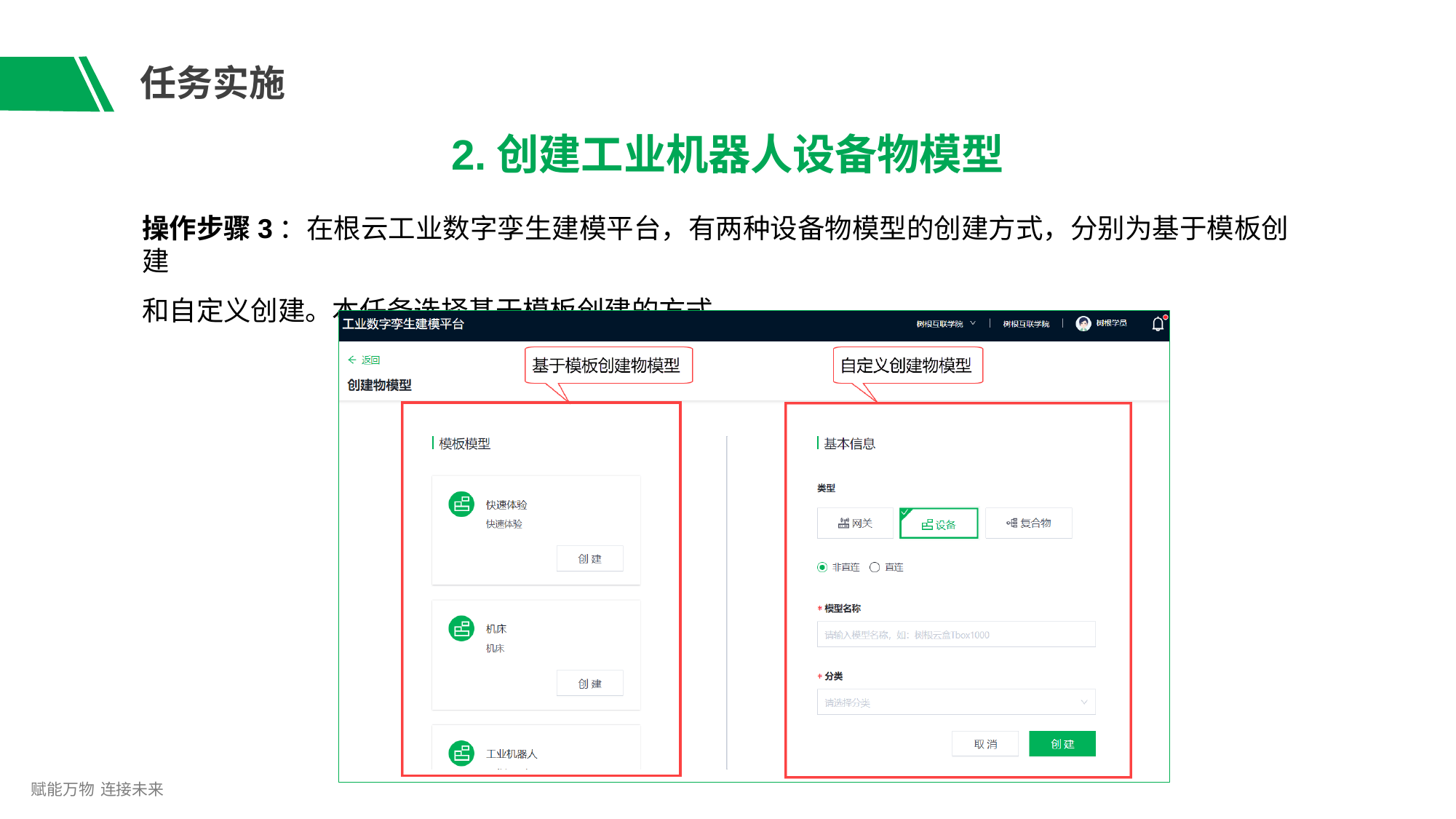

# 任务实施
2.创建工业机器人设备物模型
操作步骤3：在根云工业数字孪生建模平台，有两种设备物模型的创建方式，分别为基于模板创建
和自定义创建。本任务选择基于模板创建的方式。

赋能万物 连接未来